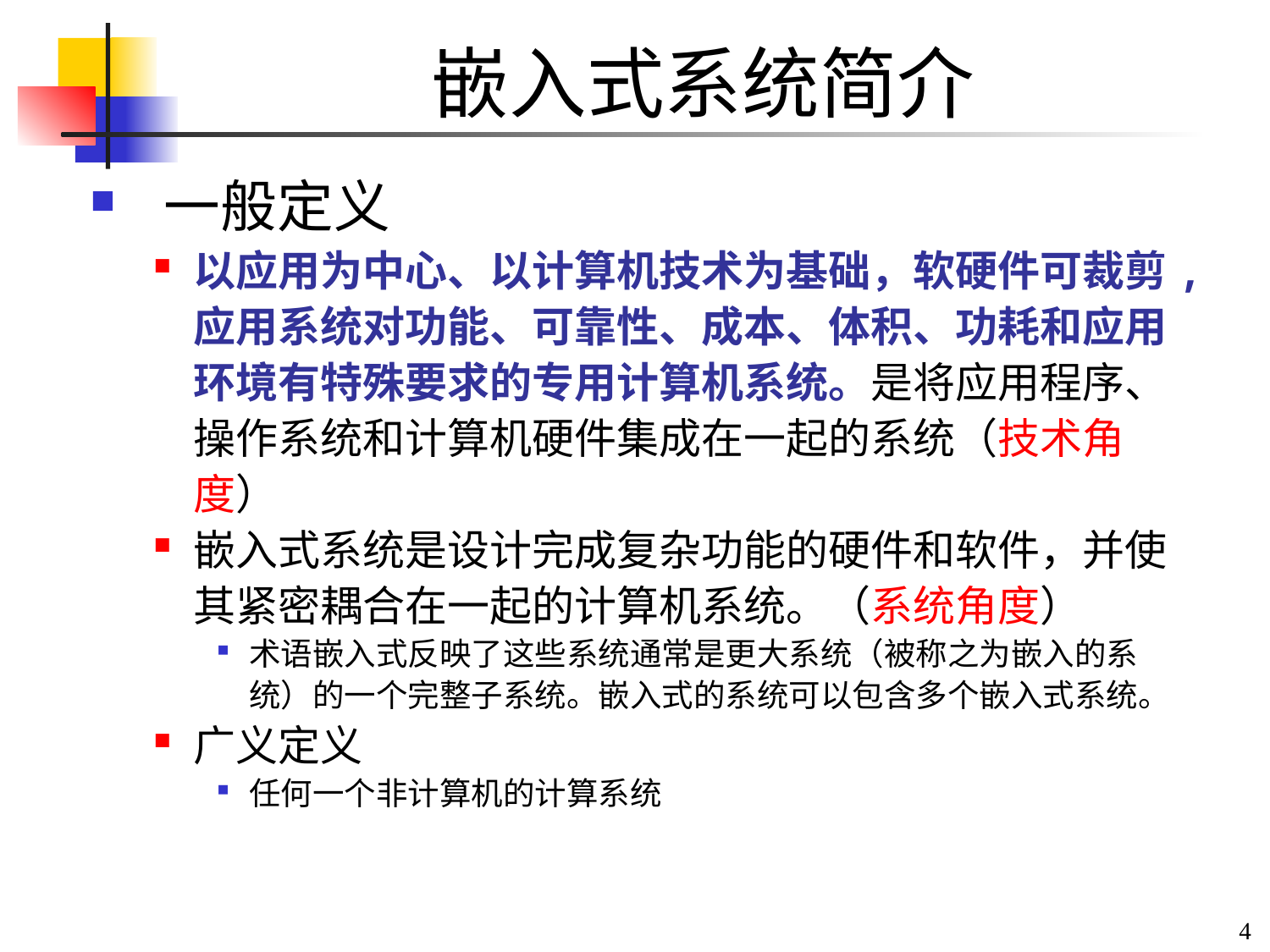

# 嵌入式系统简介
 一般定义
以应用为中心、以计算机技术为基础，软硬件可裁剪,应用系统对功能、可靠性、成本、体积、功耗和应用环境有特殊要求的专用计算机系统。是将应用程序、操作系统和计算机硬件集成在一起的系统（技术角度）
嵌入式系统是设计完成复杂功能的硬件和软件，并使其紧密耦合在一起的计算机系统。（系统角度）
术语嵌入式反映了这些系统通常是更大系统（被称之为嵌入的系统）的一个完整子系统。嵌入式的系统可以包含多个嵌入式系统。
广义定义
任何一个非计算机的计算系统